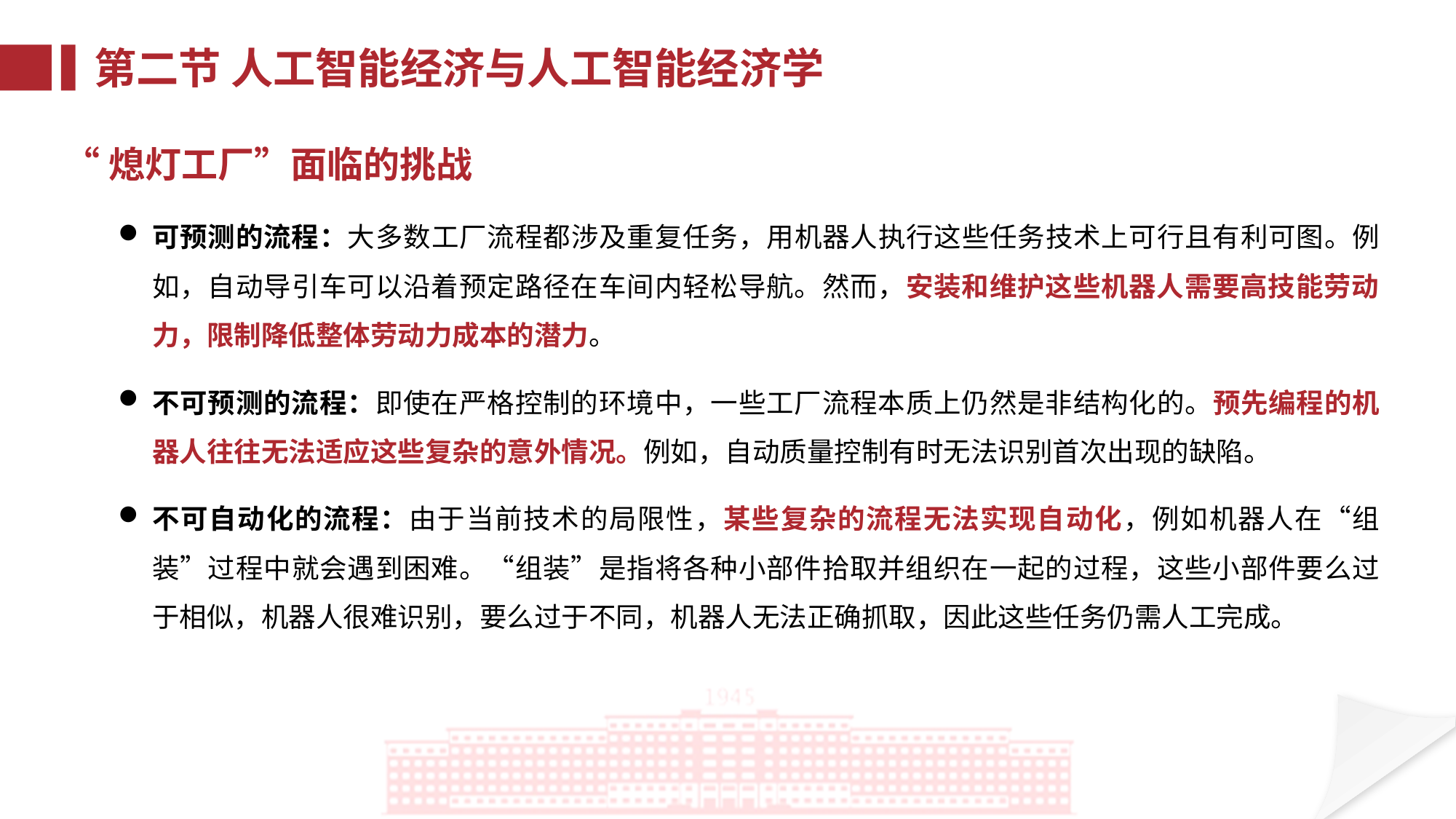

第二节 人工智能经济与人工智能经济学
“熄灯工厂”面临的挑战
可预测的流程：大多数工厂流程都涉及重复任务，用机器人执行这些任务技术上可行且有利可图。例如，自动导引车可以沿着预定路径在车间内轻松导航。然而，安装和维护这些机器人需要高技能劳动力，限制降低整体劳动力成本的潜力。
不可预测的流程：即使在严格控制的环境中，一些工厂流程本质上仍然是非结构化的。预先编程的机器人往往无法适应这些复杂的意外情况。例如，自动质量控制有时无法识别首次出现的缺陷。
不可自动化的流程：由于当前技术的局限性，某些复杂的流程无法实现自动化，例如机器人在“组装”过程中就会遇到困难。“组装”是指将各种小部件拾取并组织在一起的过程，这些小部件要么过于相似，机器人很难识别，要么过于不同，机器人无法正确抓取，因此这些任务仍需人工完成。